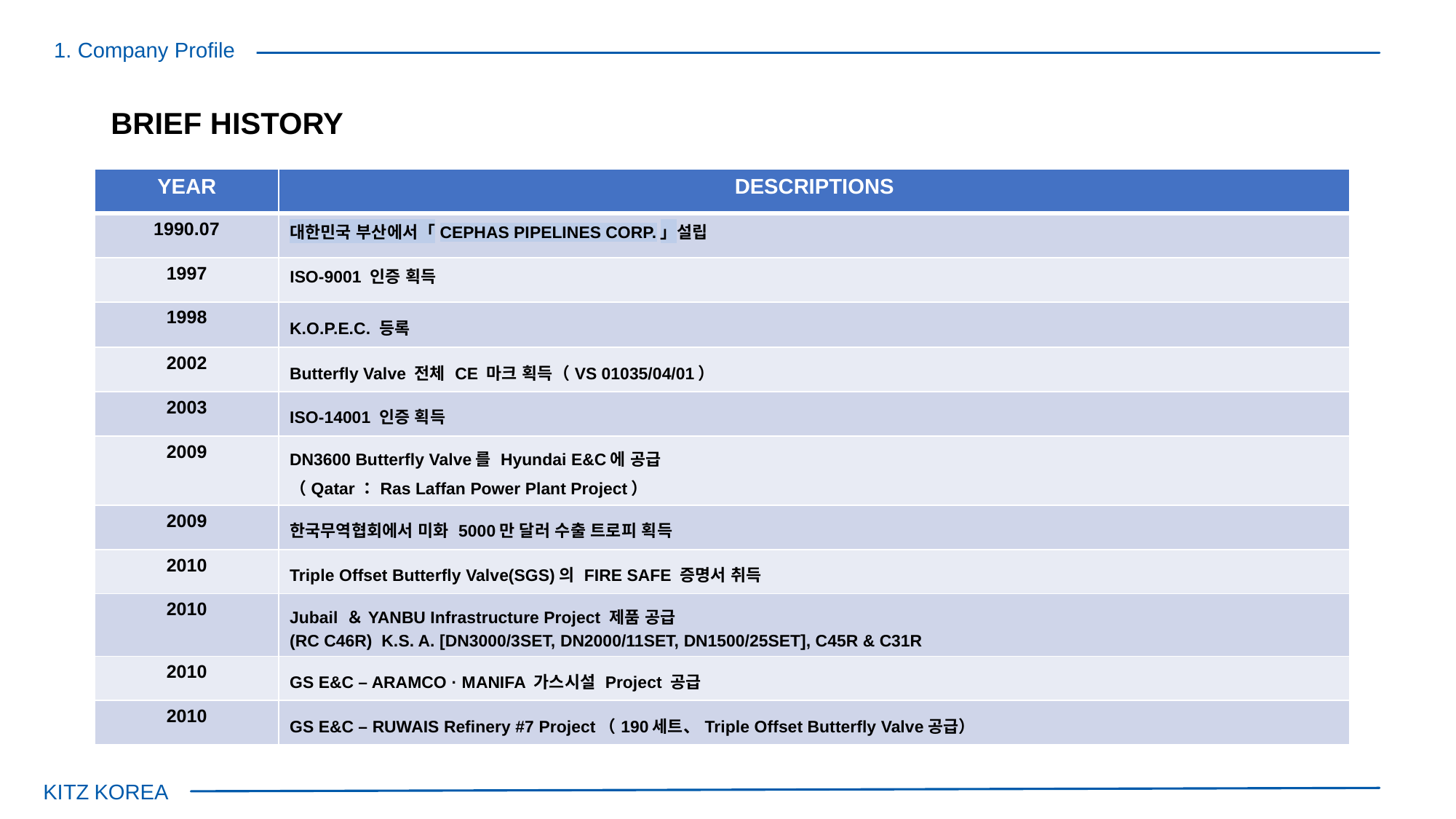

1. Company Profile
# BRIEF HISTORY
| YEAR | DESCRIPTIONS |
| --- | --- |
| 1990.07 | 대한민국 부산에서「CEPHAS PIPELINES CORP.」설립 |
| 1997 | ISO-9001 인증 획득 |
| 1998 | K.O.P.E.C. 등록 |
| 2002 | Butterfly Valve 전체 CE 마크 획득（VS 01035/04/01） |
| 2003 | ISO-14001 인증 획득 |
| 2009 | DN3600 Butterfly Valve를 Hyundai E&C에 공급 （Qatar：Ras Laffan Power Plant Project） |
| 2009 | 한국무역협회에서 미화 5000만 달러 수출 트로피 획득 |
| 2010 | Triple Offset Butterfly Valve(SGS)의 FIRE SAFE 증명서 취득 |
| 2010 | Jubail ＆YANBU Infrastructure Project 제품 공급 (RC C46R) K.S. A. [DN3000/3SET, DN2000/11SET, DN1500/25SET], C45R & C31R |
| 2010 | GS E&C – ARAMCO · MANIFA 가스시설 Project 공급 |
| 2010 | GS E&C – RUWAIS Refinery #7 Project（190세트、Triple Offset Butterfly Valve공급） |